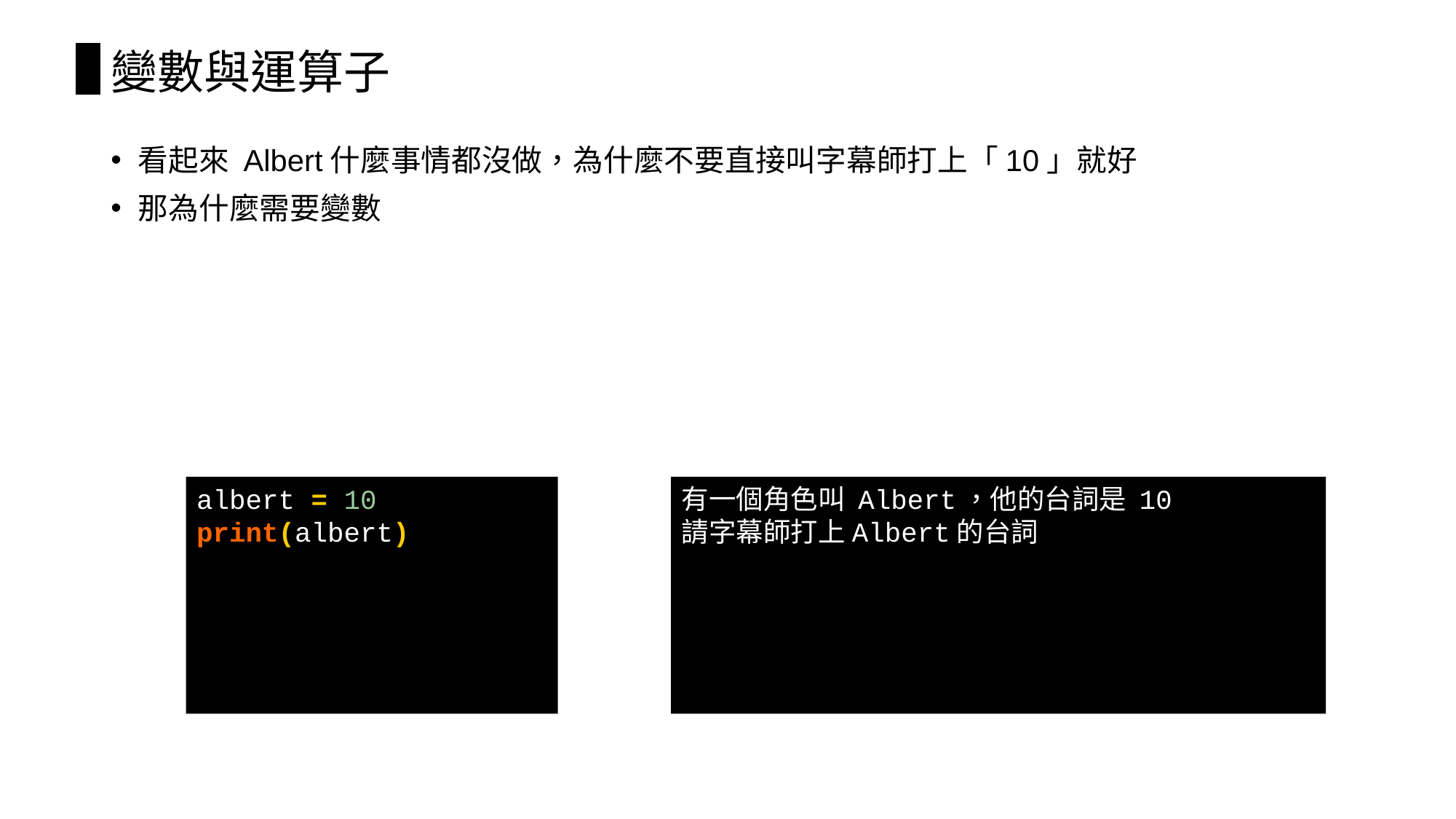

# 變數與運算子
看起來 Albert什麼事情都沒做，為什麼不要直接叫字幕師打上「10」就好
那為什麼需要變數

albert = 10 print(albert)
有一個角色叫 Albert，他的台詞是 10
請字幕師打上Albert的台詞